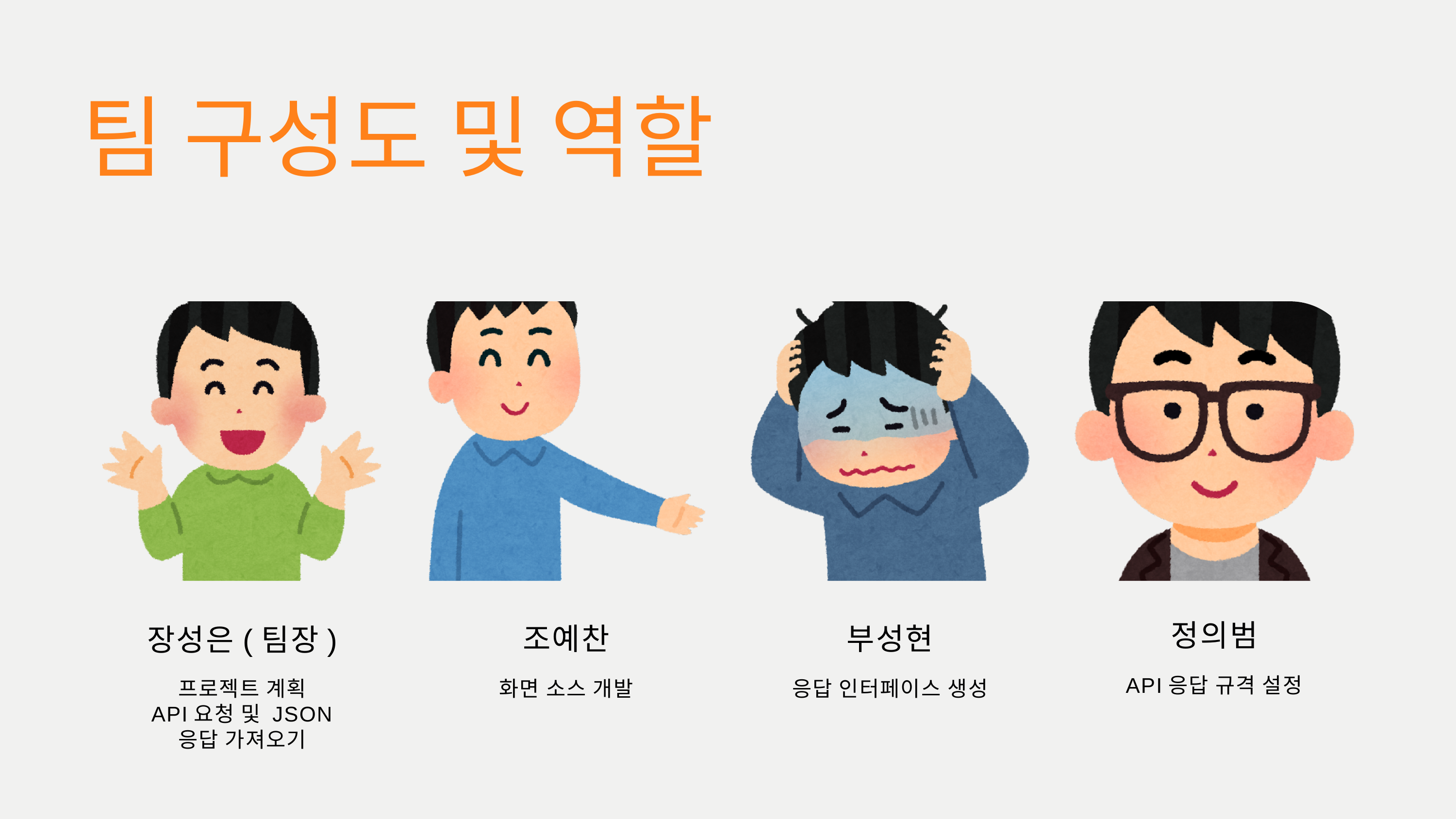

팀 구성도 및 역할

정의범
조예찬
부성현
장성은(팀장)
API응답 규격 설정
프로젝트 계획
API요청 및 JSON 응답 가져오기
화면 소스 개발
응답 인터페이스 생성